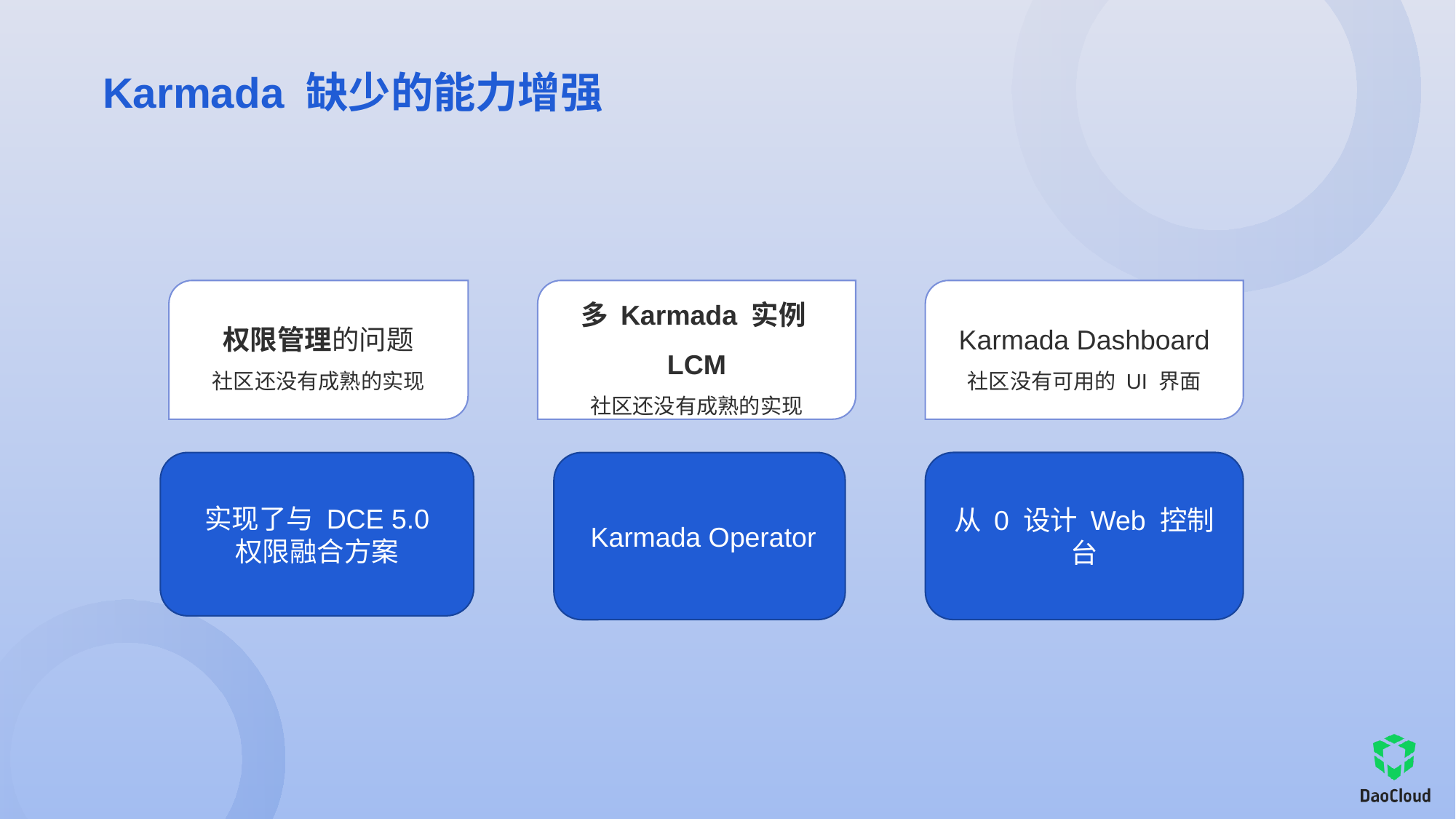

Karmada 缺少的能力增强
权限管理的问题
社区还没有成熟的实现
多 Karmada 实例LCM
社区还没有成熟的实现
Karmada Dashboard
社区没有可用的 UI 界面
实现了与 DCE 5.0
权限融合方案
 Karmada Operator
从 0 设计 Web 控制台
24